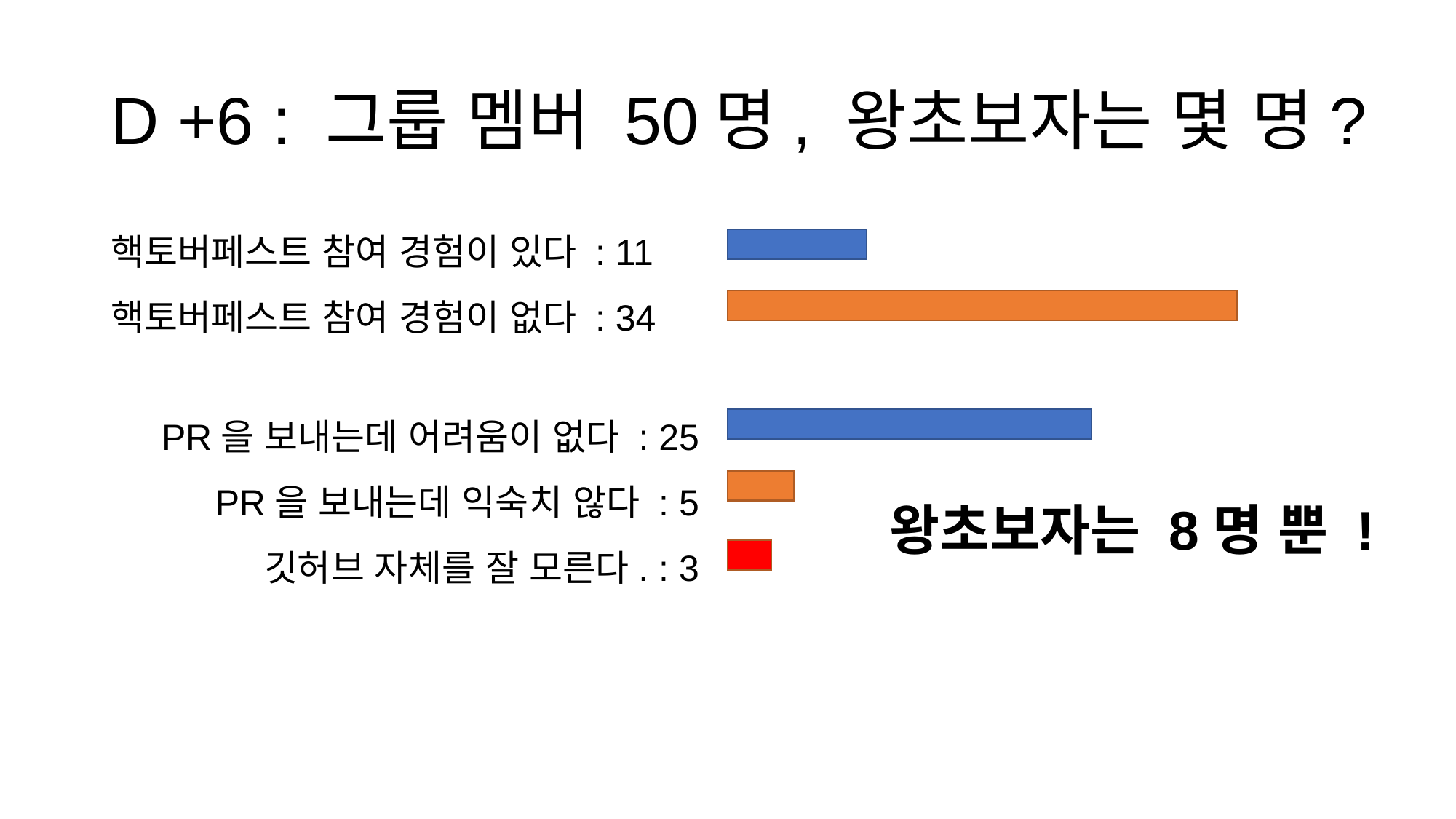

# D +6 : 그룹 멤버 50명, 왕초보자는 몇 명?
핵토버페스트 참여 경험이 있다 : 11
핵토버페스트 참여 경험이 없다 : 34

PR을 보내는데 어려움이 없다 : 25
PR을 보내는데 익숙치 않다 : 5
깃허브 자체를 잘 모른다. : 3

왕초보자는 8명 뿐 !